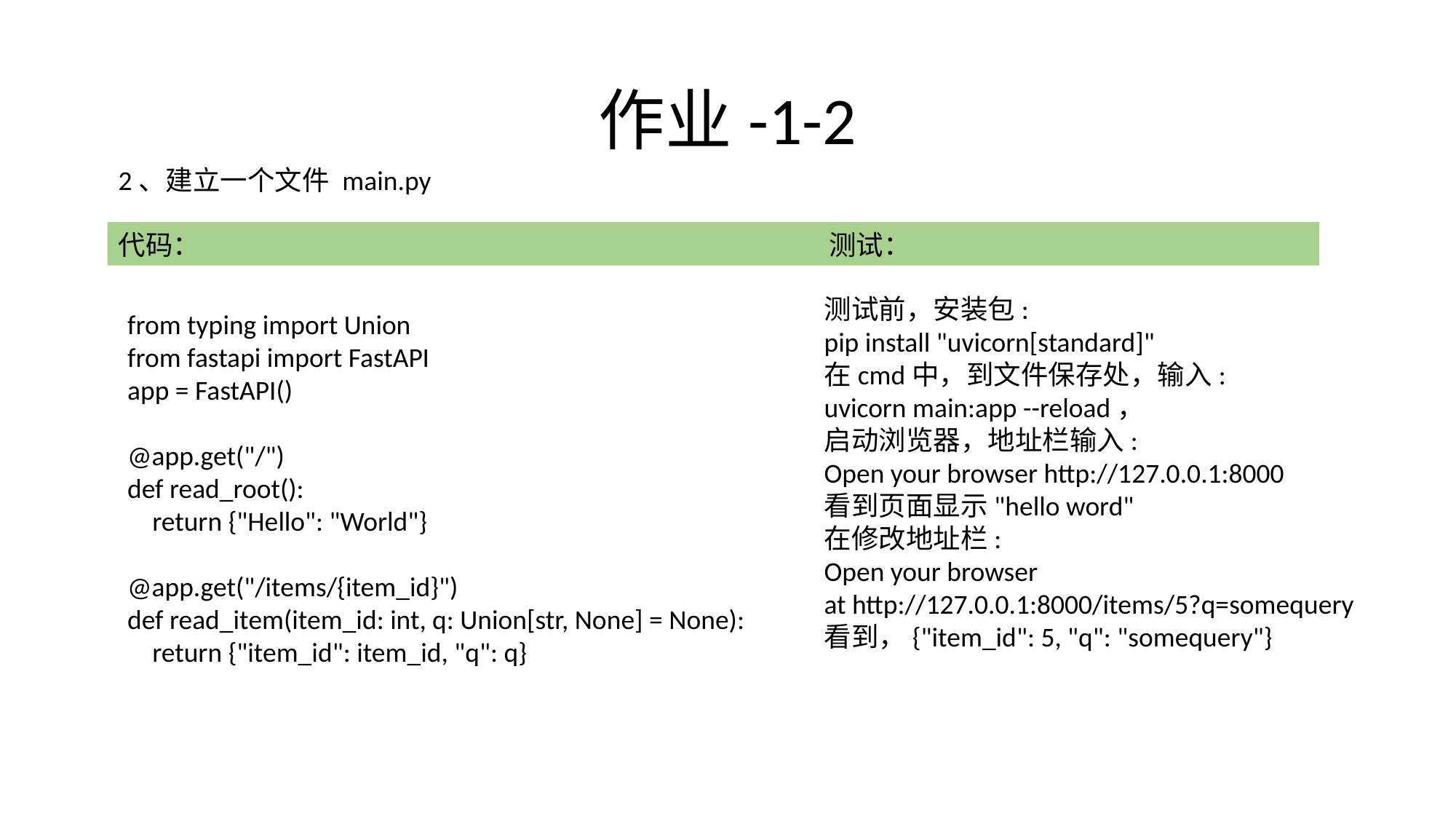

# 作业-1-2
2、建立一个文件 main.py
代码：                                                                                                      测试：
测试前，安装包:
pip install "uvicorn[standard]"
在cmd中，到文件保存处，输入:
uvicorn main:app --reload，
启动浏览器，地址栏输入:
Open your browser http://127.0.0.1:8000
看到页面显示"hello word"
在修改地址栏:
Open your browser at http://127.0.0.1:8000/items/5?q=somequery
看到，{"item_id": 5, "q": "somequery"}
from typing import Union
from fastapi import FastAPI
app = FastAPI()

@app.get("/")
def read_root():
    return {"Hello": "World"}

@app.get("/items/{item_id}")
def read_item(item_id: int, q: Union[str, None] = None):
    return {"item_id": item_id, "q": q}